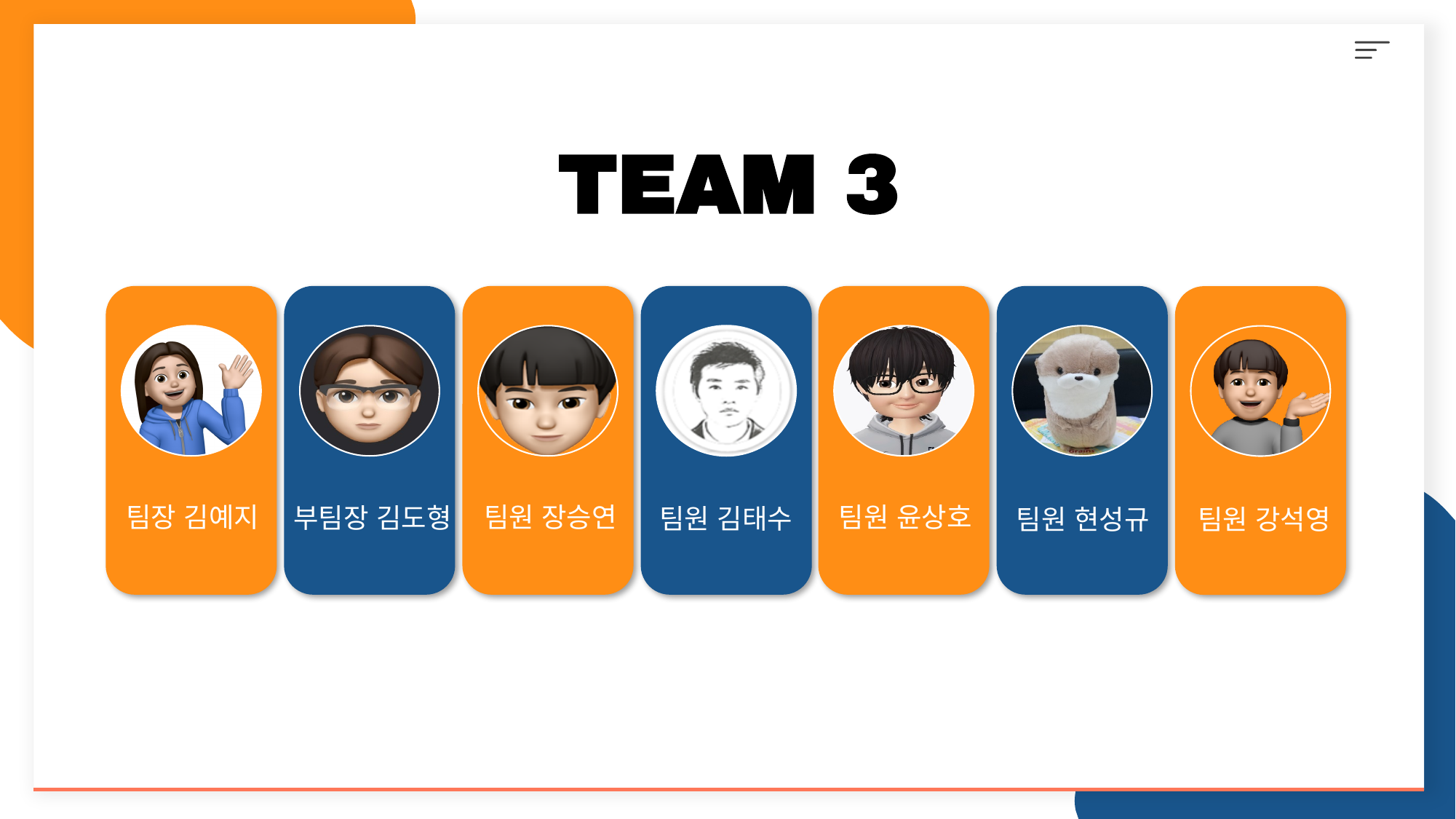

TEAM 3

팀장 김예지
팀원 장승연
팀원 윤상호
부팀장 김도형
팀원 김태수
팀원 현성규
팀원 강석영